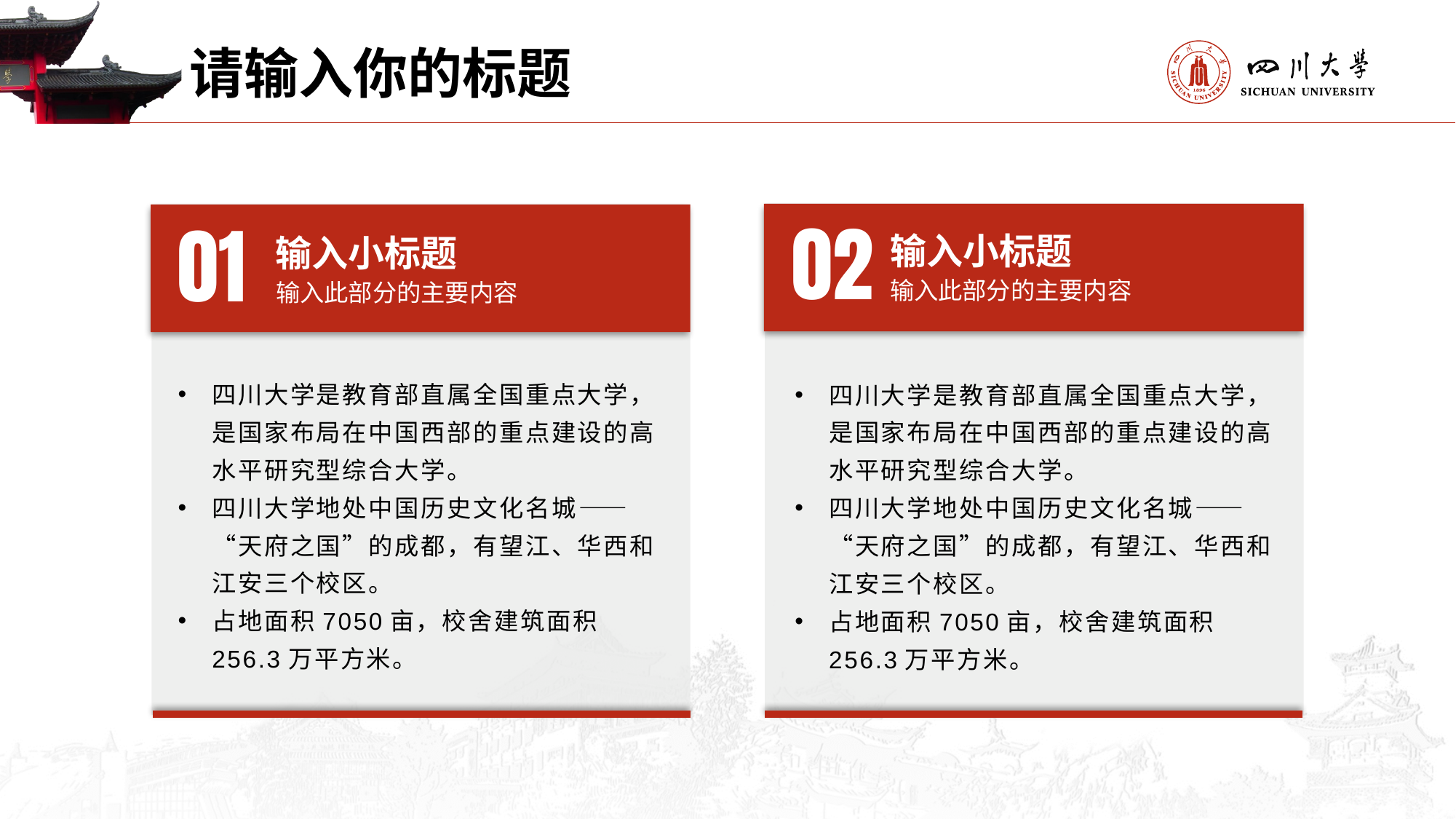

请输入你的标题

02
输入小标题
输入此部分的主要内容
01
输入小标题
输入此部分的主要内容
四川大学是教育部直属全国重点大学，是国家布局在中国西部的重点建设的高水平研究型综合大学。
四川大学地处中国历史文化名城——“天府之国”的成都，有望江、华西和江安三个校区。
占地面积7050亩，校舍建筑面积256.3万平方米。
四川大学是教育部直属全国重点大学，是国家布局在中国西部的重点建设的高水平研究型综合大学。
四川大学地处中国历史文化名城——“天府之国”的成都，有望江、华西和江安三个校区。
占地面积7050亩，校舍建筑面积256.3万平方米。